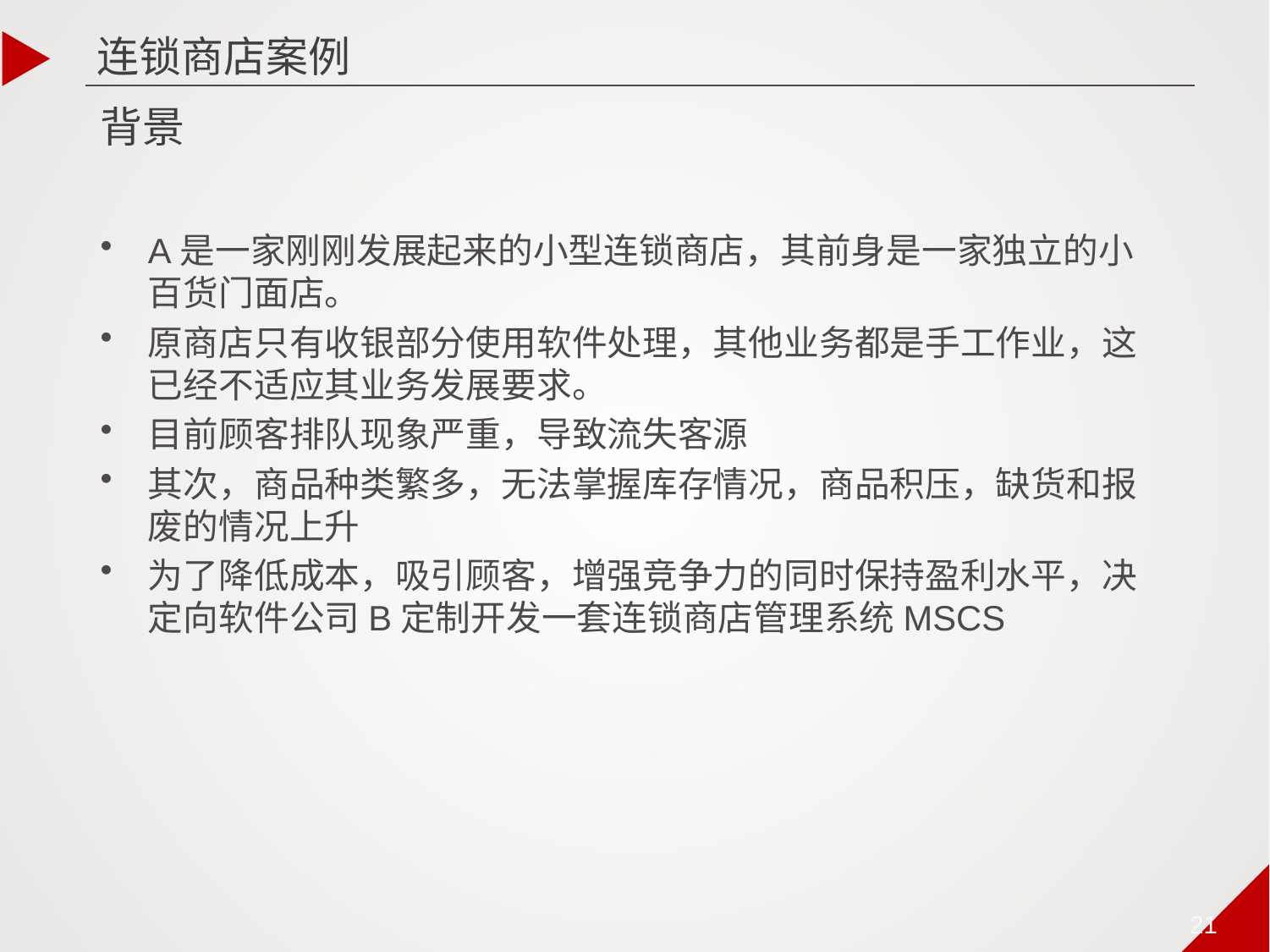

连锁商店案例

# 背景
A是一家刚刚发展起来的小型连锁商店，其前身是一家独立的小百货门面店。
原商店只有收银部分使用软件处理，其他业务都是手工作业，这已经不适应其业务发展要求。
目前顾客排队现象严重，导致流失客源
其次，商品种类繁多，无法掌握库存情况，商品积压，缺货和报废的情况上升
为了降低成本，吸引顾客，增强竞争力的同时保持盈利水平，决定向软件公司B定制开发一套连锁商店管理系统MSCS